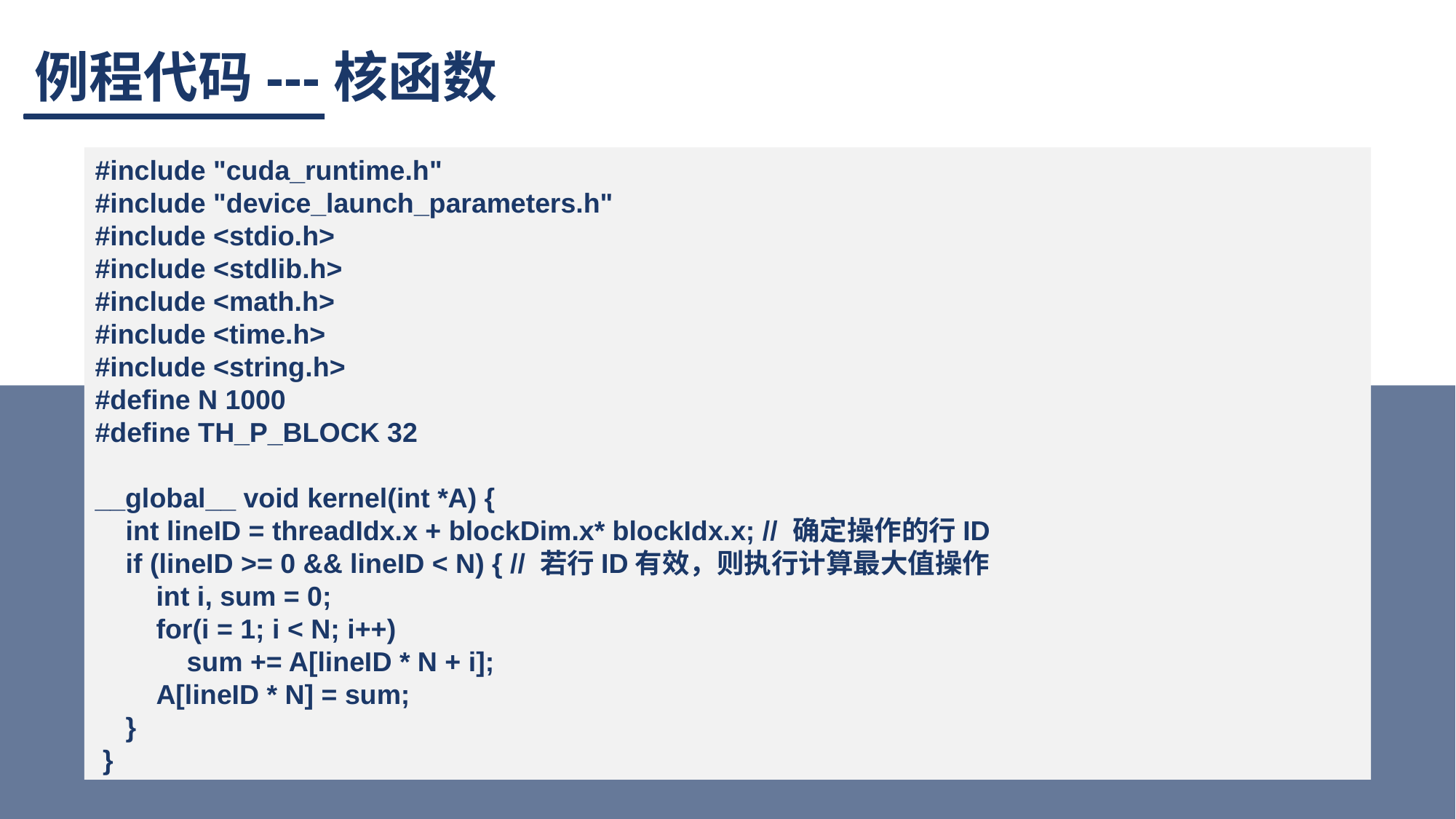

# 例程代码---核函数

#include "cuda_runtime.h"
#include "device_launch_parameters.h"
#include <stdio.h>
#include <stdlib.h>
#include <math.h>
#include <time.h>
#include <string.h>
#define N 1000
#define TH_P_BLOCK 32

__global__ void kernel(int *A) {
    int lineID = threadIdx.x + blockDim.x* blockIdx.x; // 确定操作的行ID
    if (lineID >= 0 && lineID < N) { // 若行ID有效，则执行计算最大值操作
        int i, sum = 0;
        for(i = 1; i < N; i++)
            sum += A[lineID * N + i];
        A[lineID * N] = sum;
    }
 }